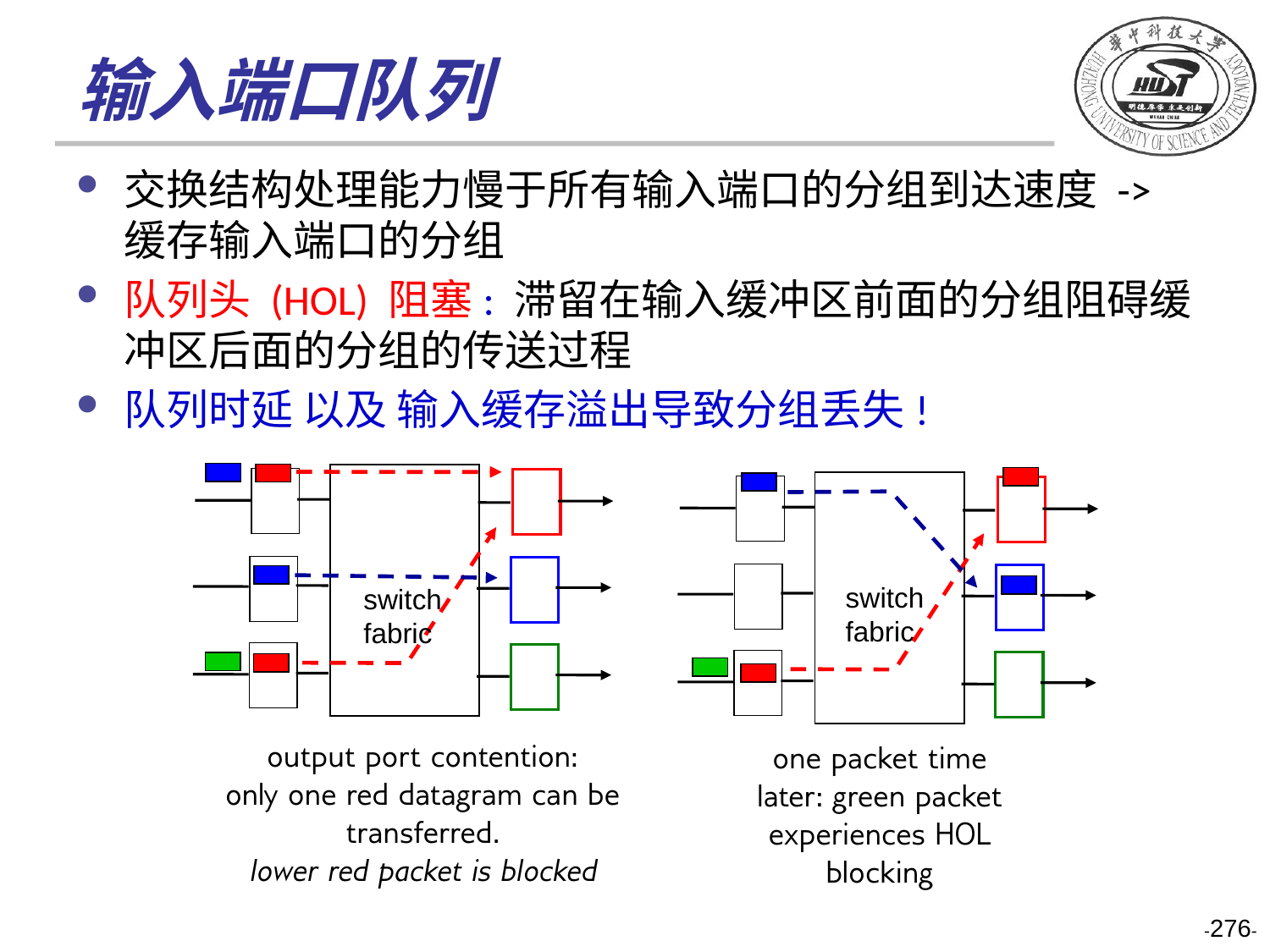

# 输入端口队列
交换结构处理能力慢于所有输入端口的分组到达速度 ->缓存输入端口的分组
队列头 (HOL) 阻塞: 滞留在输入缓冲区前面的分组阻碍缓冲区后面的分组的传送过程
队列时延 以及 输入缓存溢出导致分组丢失!

switch
fabric

one packet time later: green packet experiences HOL blocking

switch
fabric

output port contention:
only one red datagram can be transferred.
lower red packet is blocked
-276-